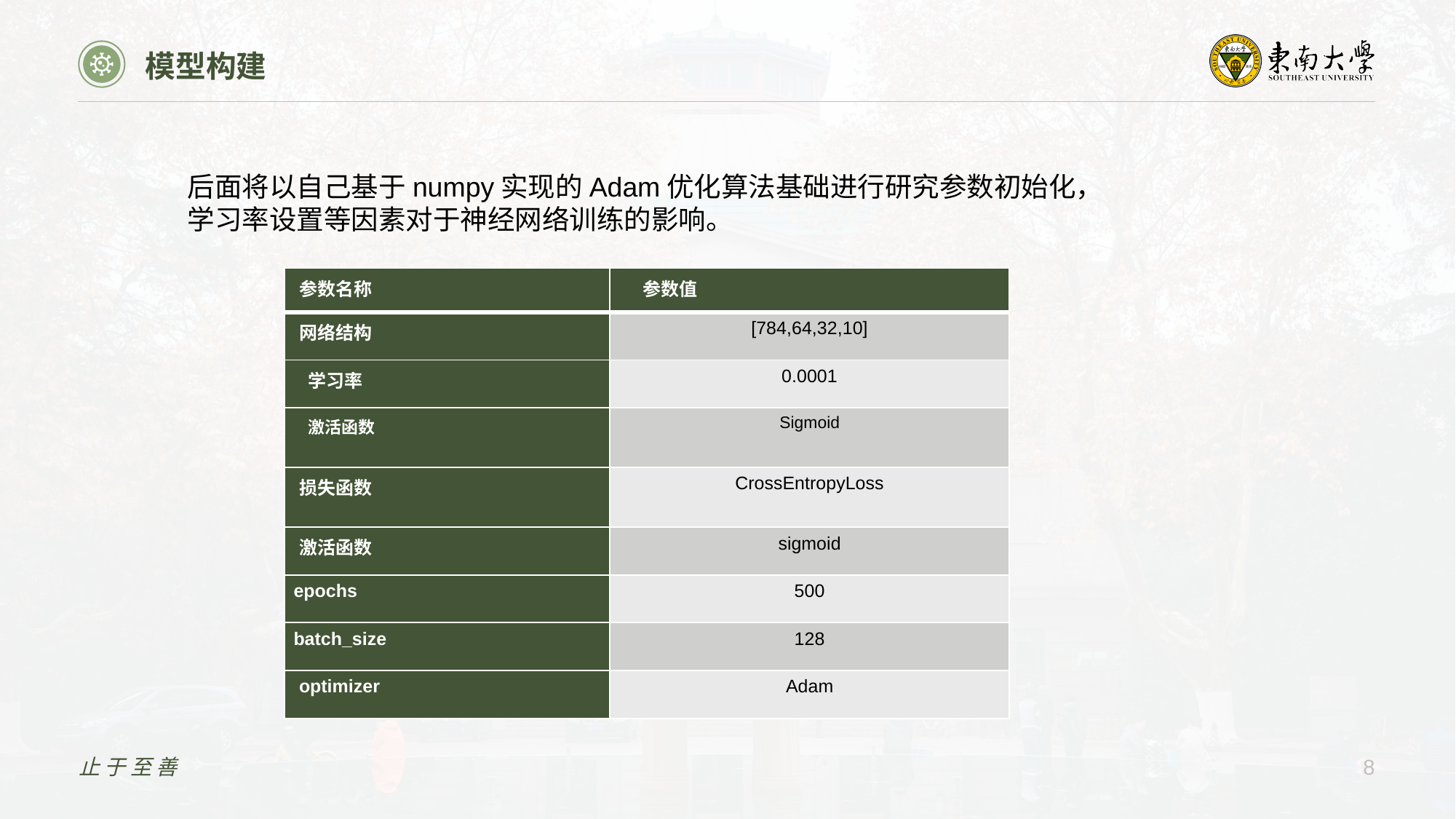

模型构建
后面将以自己基于numpy实现的Adam优化算法基础进行研究参数初始化，学习率设置等因素对于神经网络训练的影响。
| 参数名称 | 参数值 |
| --- | --- |
| 网络结构 | [784,64,32,10] |
| 学习率 | 0.0001 |
| 激活函数 | Sigmoid |
| 损失函数 | CrossEntropyLoss |
| 激活函数 | sigmoid |
| epochs | 500 |
| batch\_size | 128 |
| optimizer | Adam |
止于至善
8